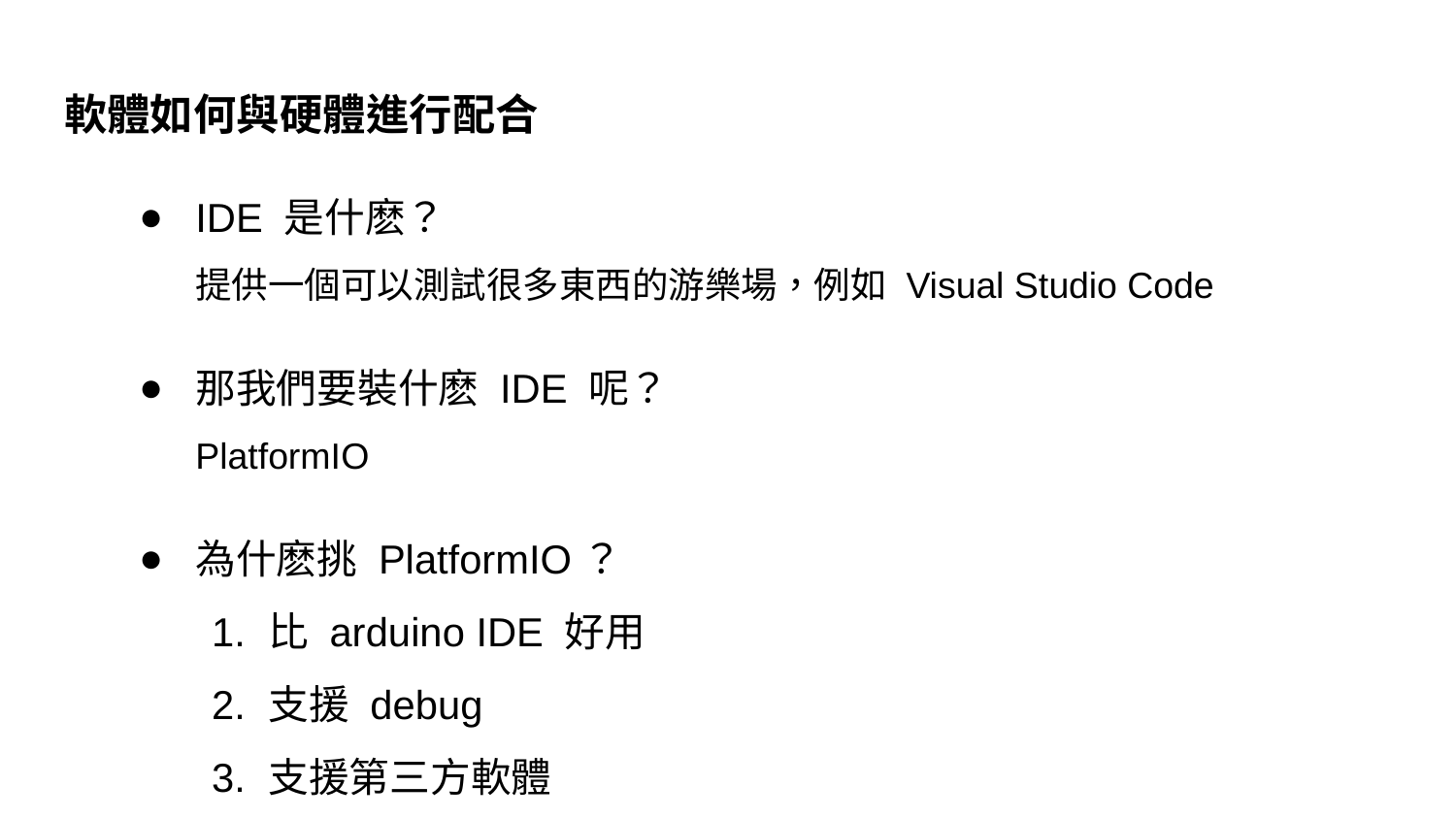

軟體如何與硬體進行配合
IDE 是什麽？
提供一個可以測試很多東西的游樂場，例如 Visual Studio Code
那我們要裝什麽 IDE 呢？
PlatformIO
為什麽挑 PlatformIO？
比 arduino IDE 好用
支援 debug
支援第三方軟體